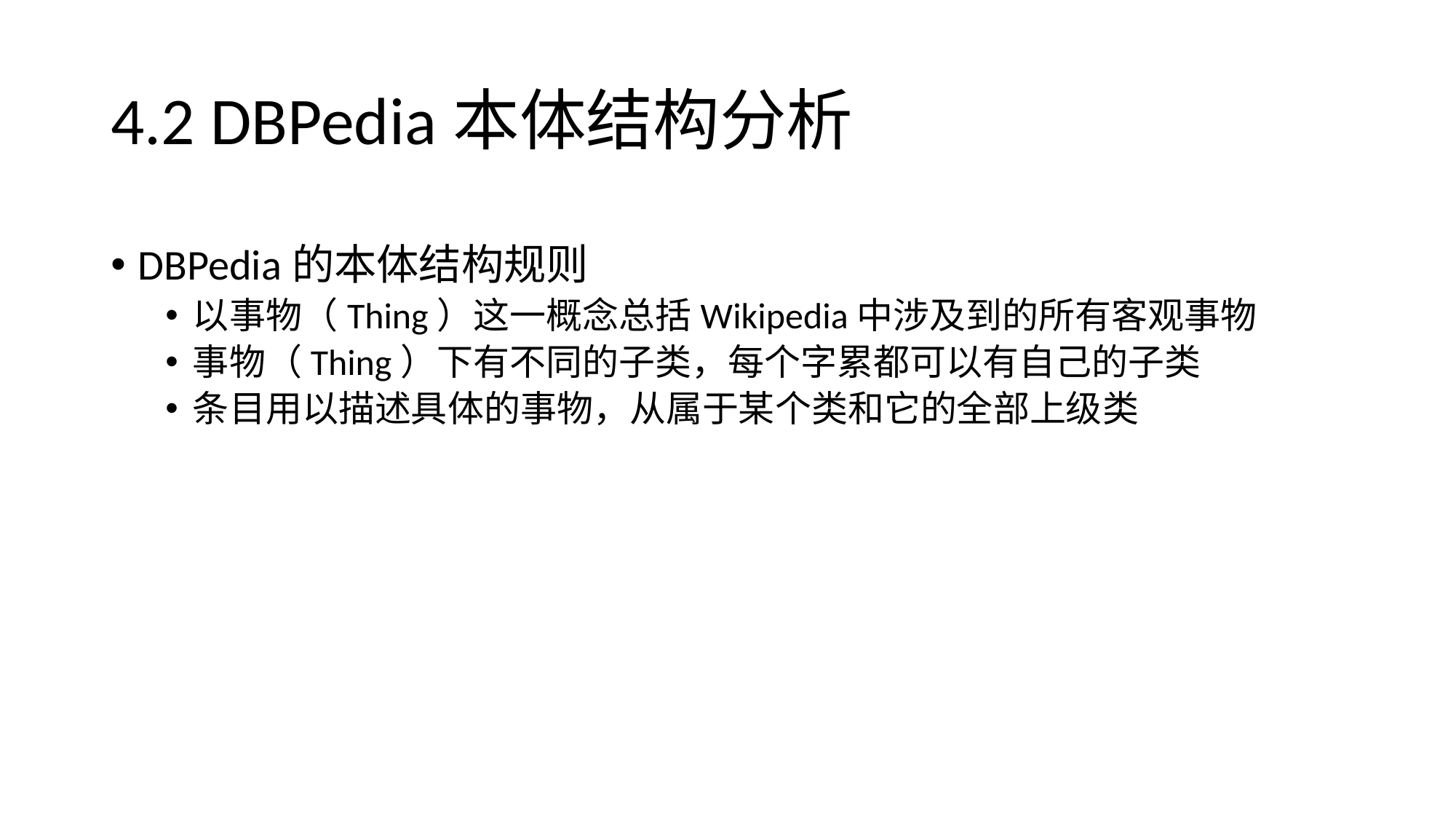

# 4.2 DBPedia本体结构分析
DBPedia的本体结构规则
以事物（Thing）这一概念总括Wikipedia中涉及到的所有客观事物
事物（Thing）下有不同的子类，每个字累都可以有自己的子类
条目用以描述具体的事物，从属于某个类和它的全部上级类